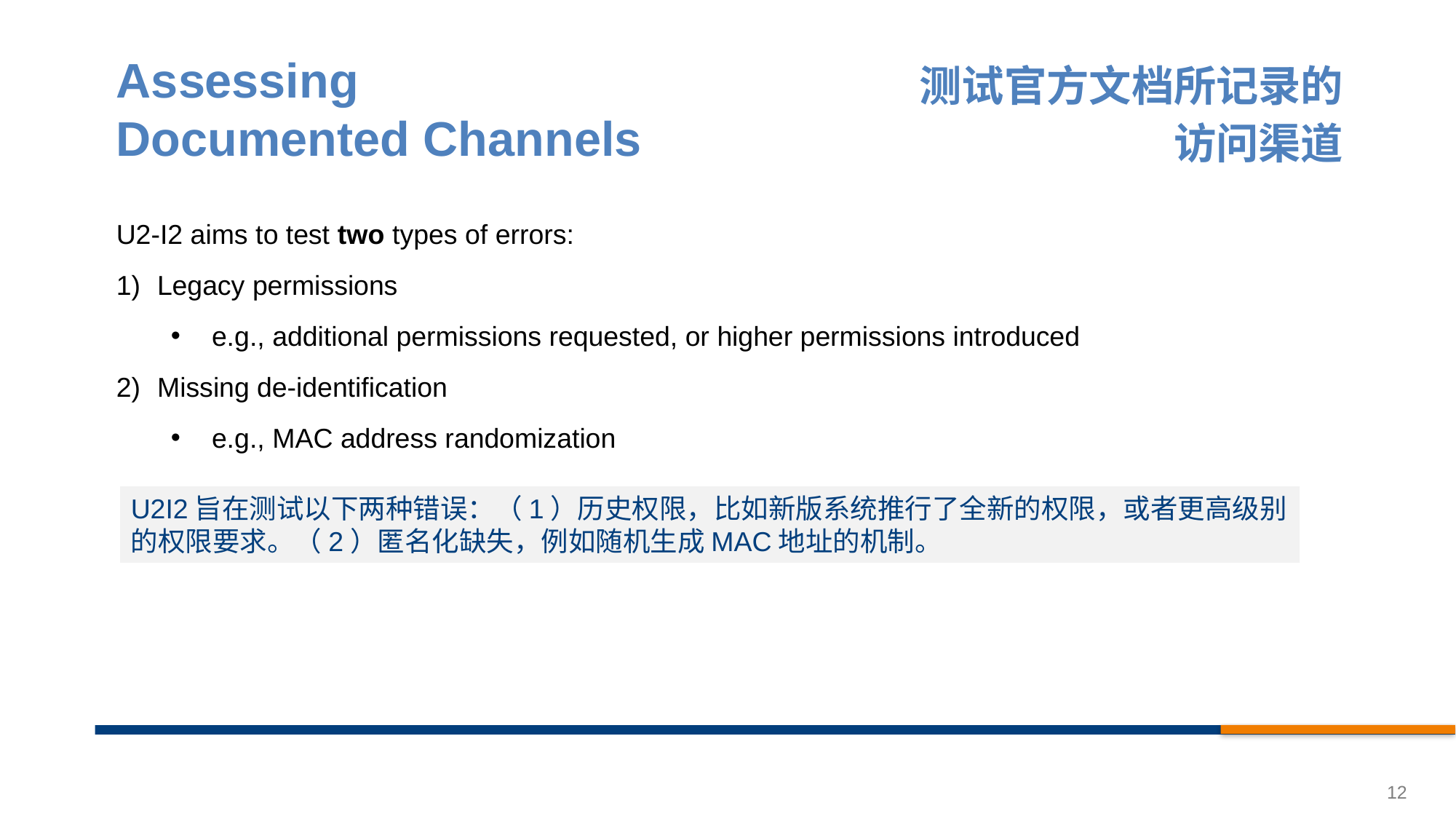

Assessing
Documented Channels
测试官方文档所记录的访问渠道
U2-I2 aims to test two types of errors:
Legacy permissions
e.g., additional permissions requested, or higher permissions introduced
Missing de-identification
e.g., MAC address randomization
U2I2旨在测试以下两种错误：（1）历史权限，比如新版系统推行了全新的权限，或者更高级别的权限要求。（2）匿名化缺失，例如随机生成MAC地址的机制。
12